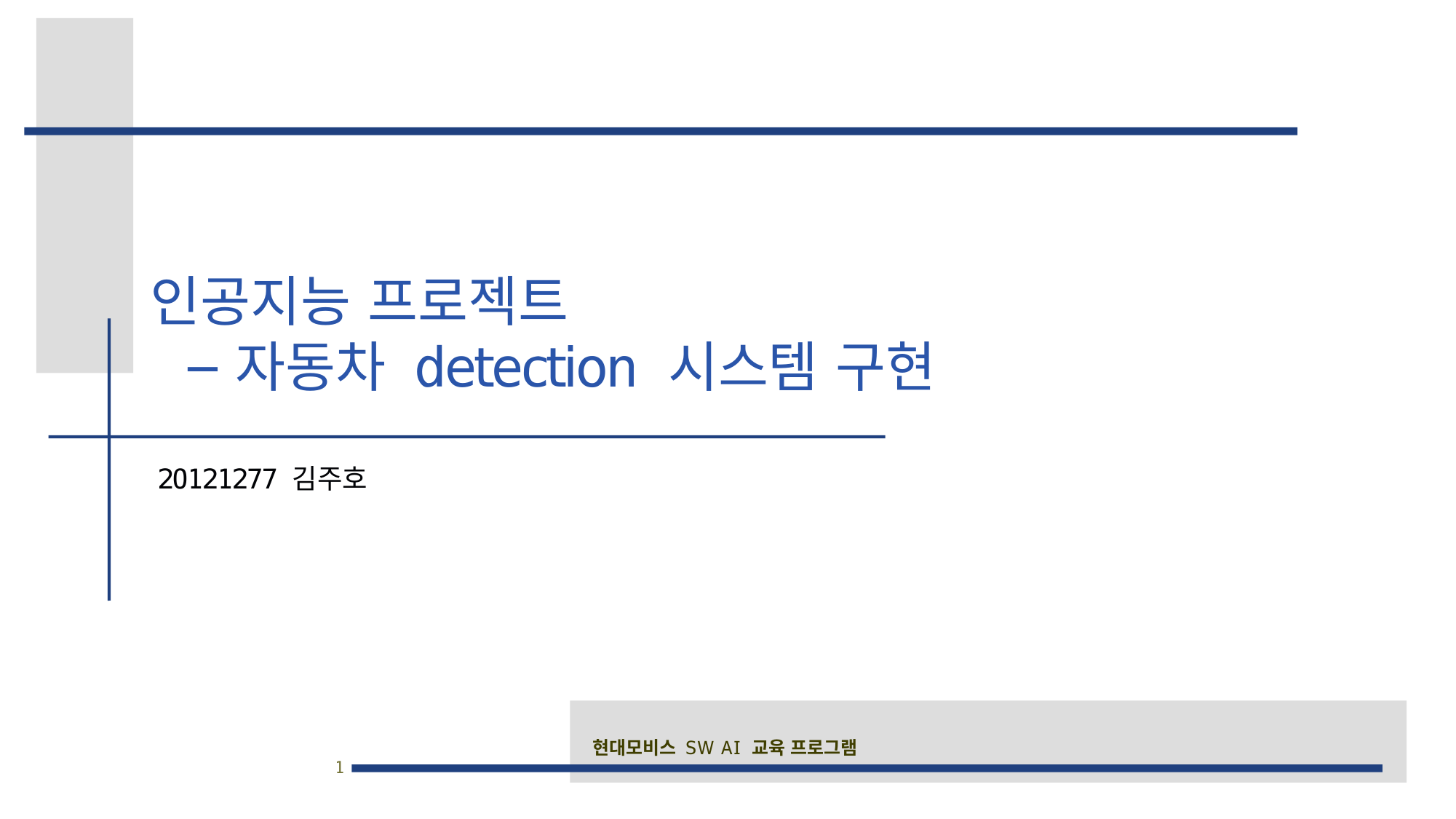

# 인공지능 프로젝트 – 자동차 detection 시스템 구현
 20121277 김주호